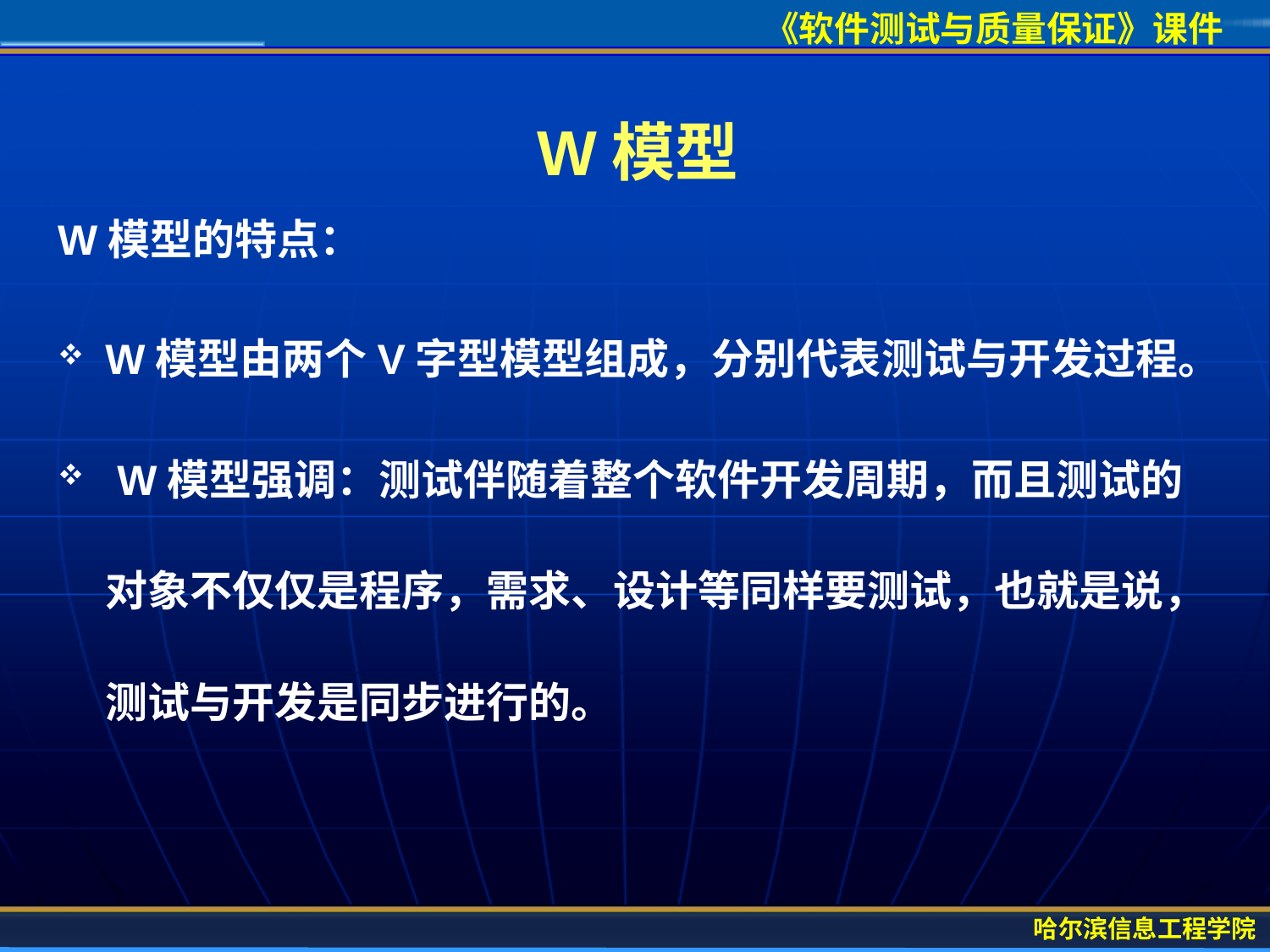

# W模型
W模型的特点：
W模型由两个V字型模型组成，分别代表测试与开发过程。
 W模型强调：测试伴随着整个软件开发周期，而且测试的对象不仅仅是程序，需求、设计等同样要测试，也就是说，测试与开发是同步进行的。